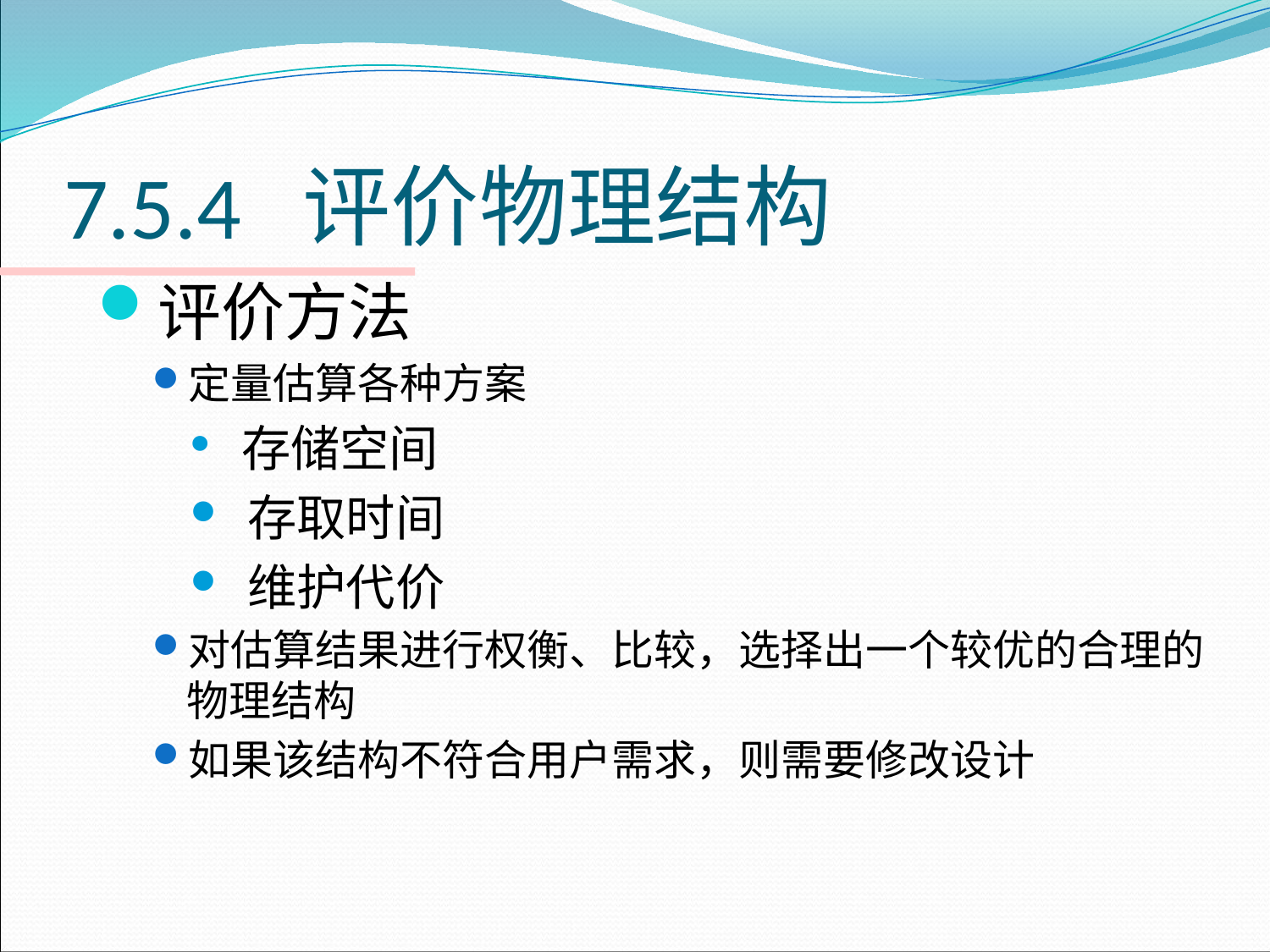

# 7.5.4  评价物理结构
评价方法
定量估算各种方案
 存储空间
 存取时间
 维护代价
对估算结果进行权衡、比较，选择出一个较优的合理的物理结构
如果该结构不符合用户需求，则需要修改设计

799